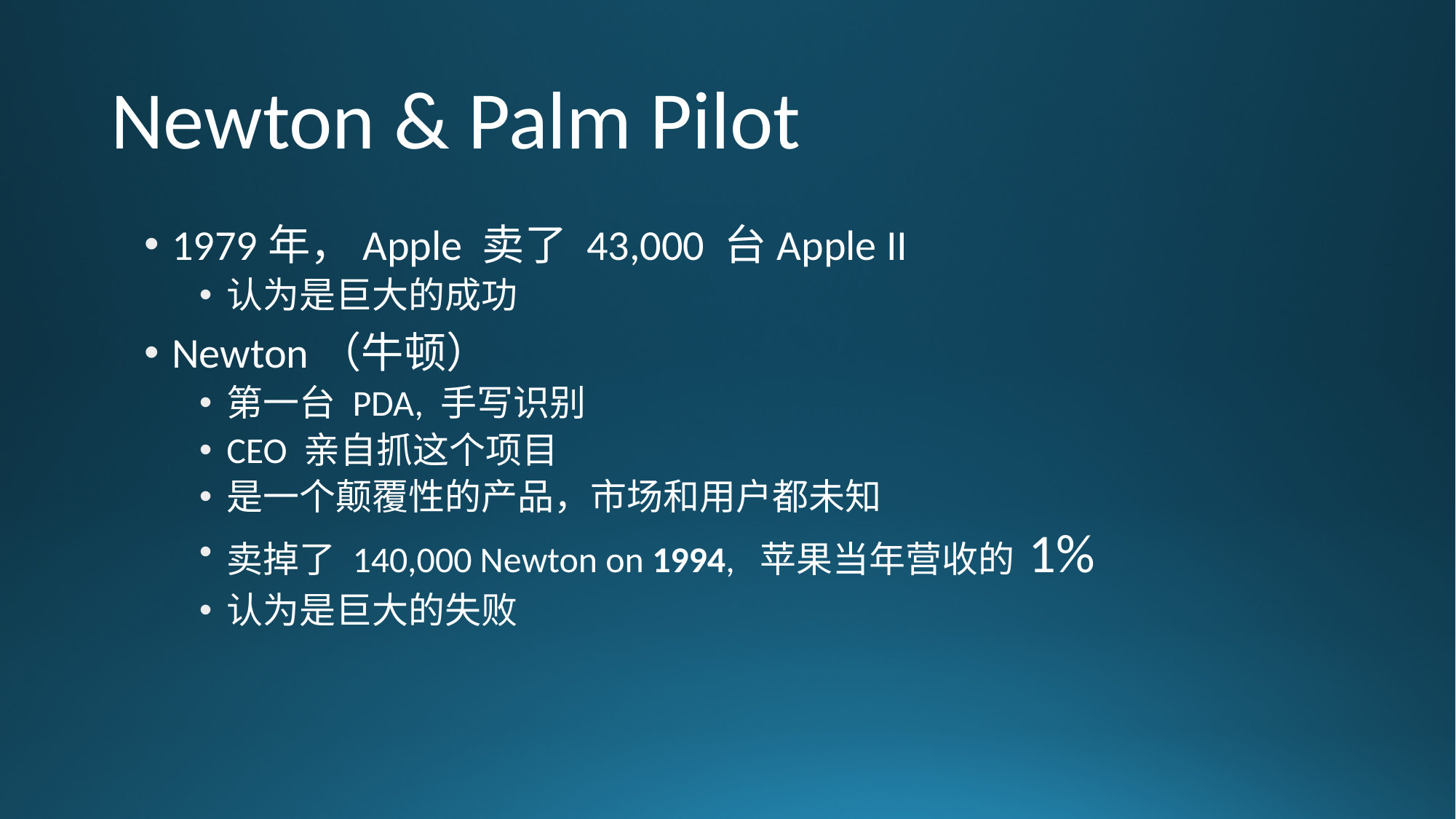

# Newton & Palm Pilot
1979年，Apple 卖了 43,000 台Apple II
认为是巨大的成功
Newton（牛顿）
第一台 PDA, 手写识别
CEO 亲自抓这个项目
是一个颠覆性的产品，市场和用户都未知
卖掉了 140,000 Newton on 1994,  苹果当年营收的 1%
认为是巨大的失败